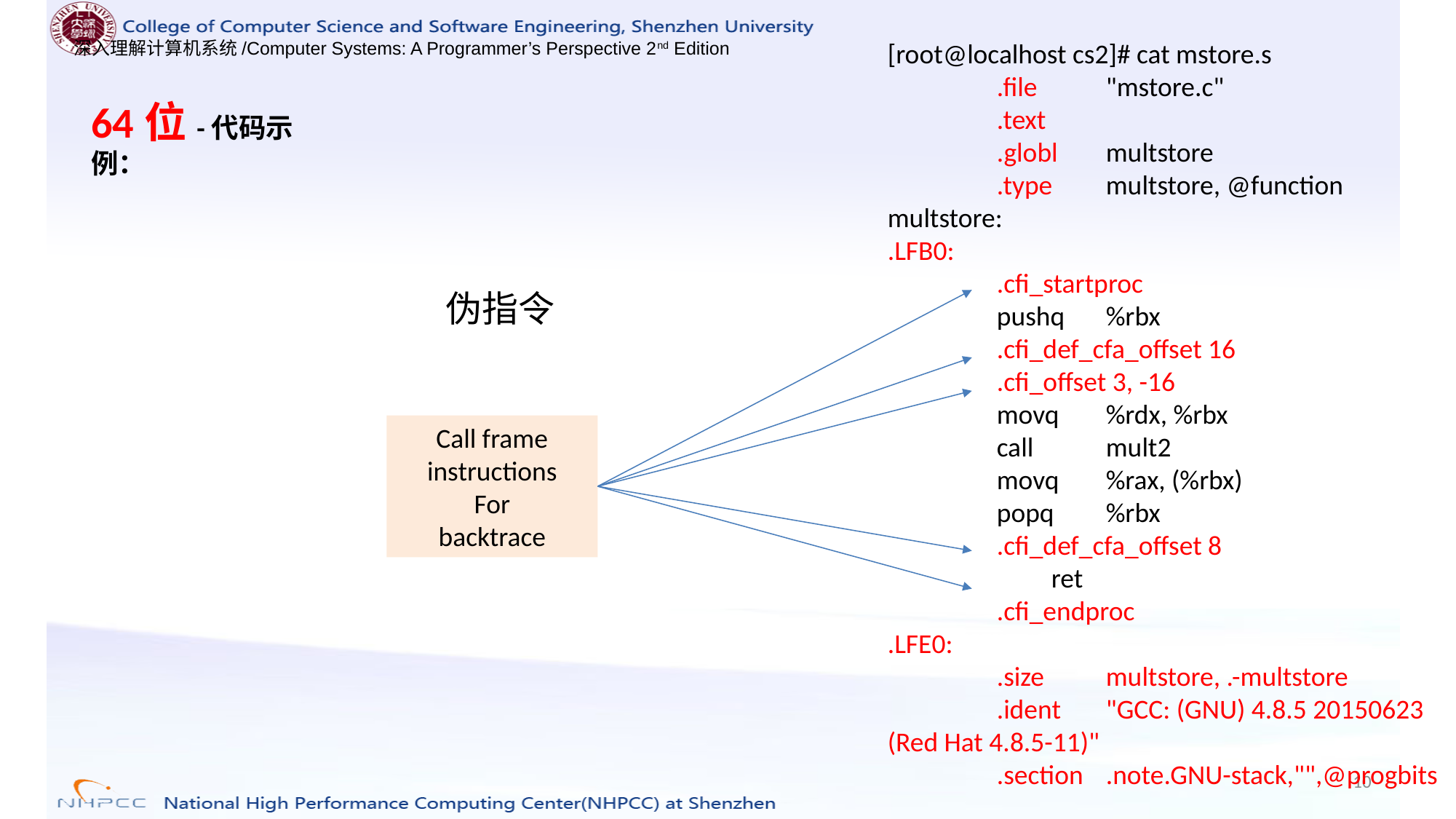

[root@localhost cs2]# cat mstore.s
	.file	"mstore.c"
	.text
	.globl	multstore
	.type	multstore, @function
multstore:
.LFB0:
	.cfi_startproc
	pushq	%rbx
	.cfi_def_cfa_offset 16
	.cfi_offset 3, -16
	movq	%rdx, %rbx
	call	mult2
	movq	%rax, (%rbx)
	popq	%rbx
	.cfi_def_cfa_offset 8
	ret
	.cfi_endproc
.LFE0:
	.size	multstore, .-multstore
	.ident	"GCC: (GNU) 4.8.5 20150623 (Red Hat 4.8.5-11)"
	.section	.note.GNU-stack,"",@progbits
64位-代码示例：
伪指令
Call frame instructions
For
backtrace
10